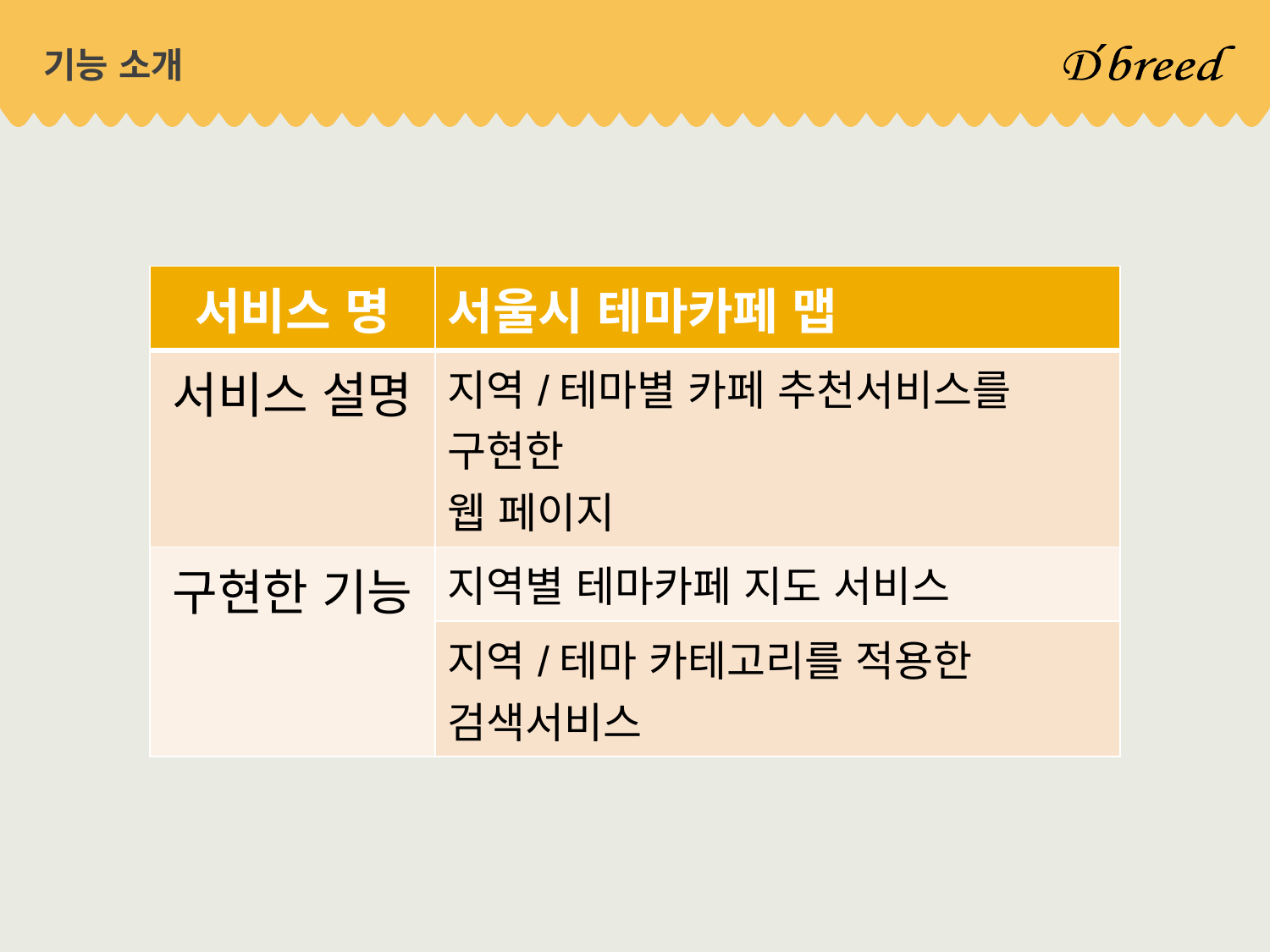

# 기능 소개
| 서비스 명 | 서울시 테마카페 맵 |
| --- | --- |
| 서비스 설명 | 지역/테마별 카페 추천서비스를 구현한 웹 페이지 |
| 구현한 기능 | 지역별 테마카페 지도 서비스 |
|  | 지역/테마 카테고리를 적용한 검색서비스 |